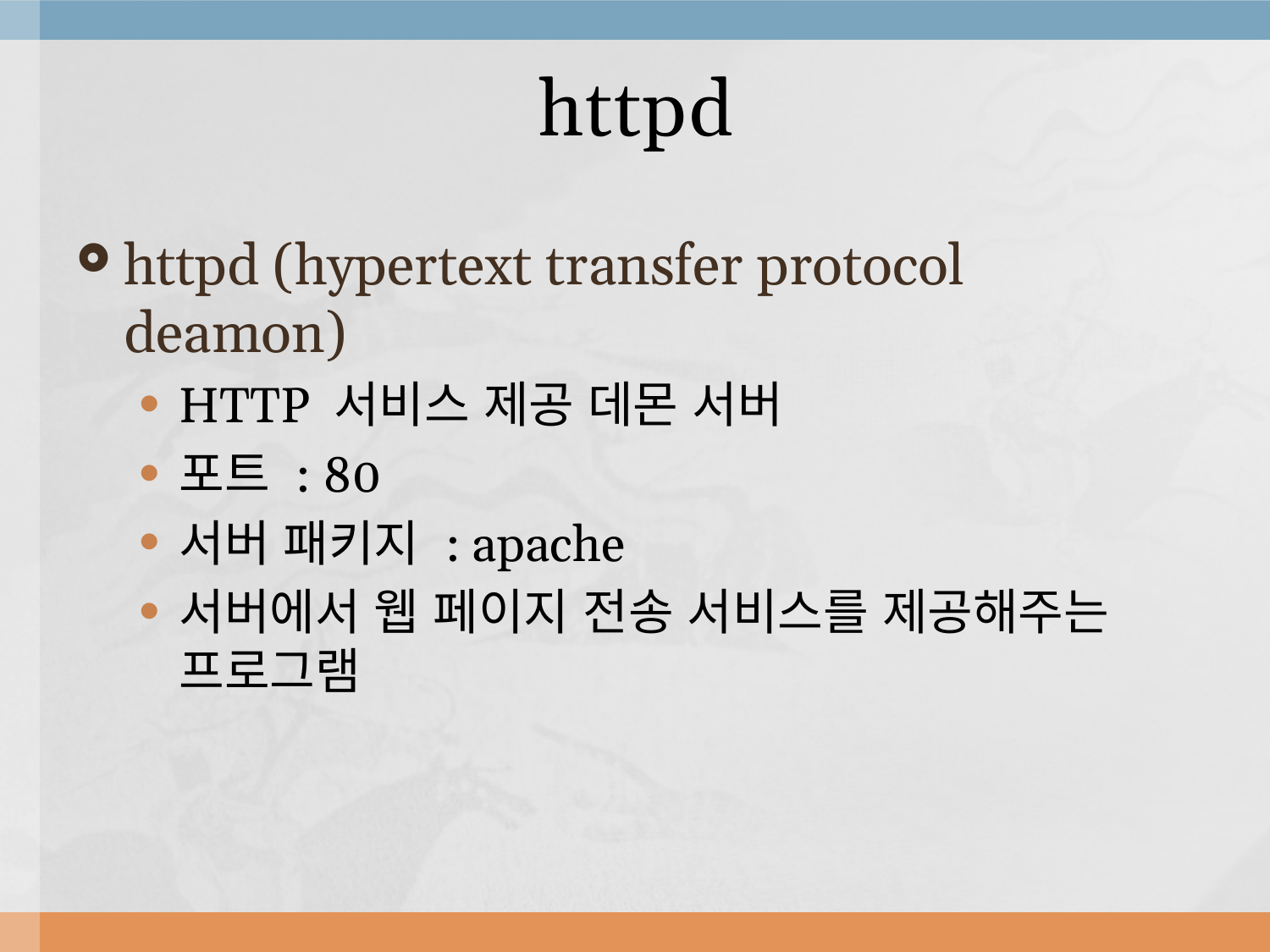

# httpd
httpd (hypertext transfer protocol deamon)
HTTP 서비스 제공 데몬 서버
포트 : 80
서버 패키지 : apache
서버에서 웹 페이지 전송 서비스를 제공해주는 프로그램